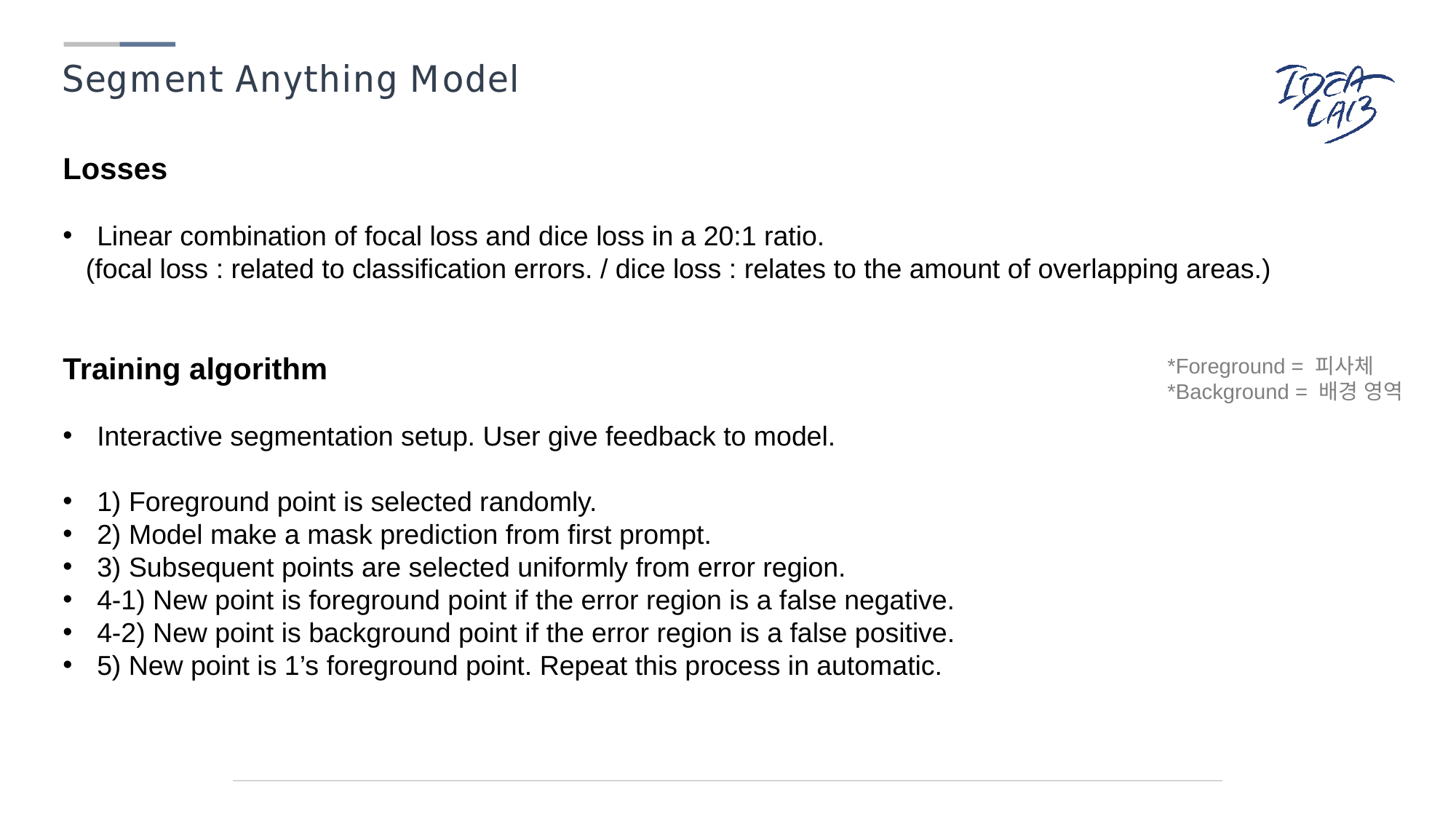

Segment Anything Model
Losses

Linear combination of focal loss and dice loss in a 20:1 ratio.
   (focal loss : related to classification errors. / dice loss : relates to the amount of overlapping areas.)

Training algorithm

Interactive segmentation setup. User give feedback to model.

1) Foreground point is selected randomly.
2) Model make a mask prediction from first prompt.
3) Subsequent points are selected uniformly from error region.
4-1) New point is foreground point if the error region is a false negative.
4-2) New point is background point if the error region is a false positive.
5) New point is 1’s foreground point. Repeat this process in automatic.

*Foreground = 피사체
*Background = 배경 영역